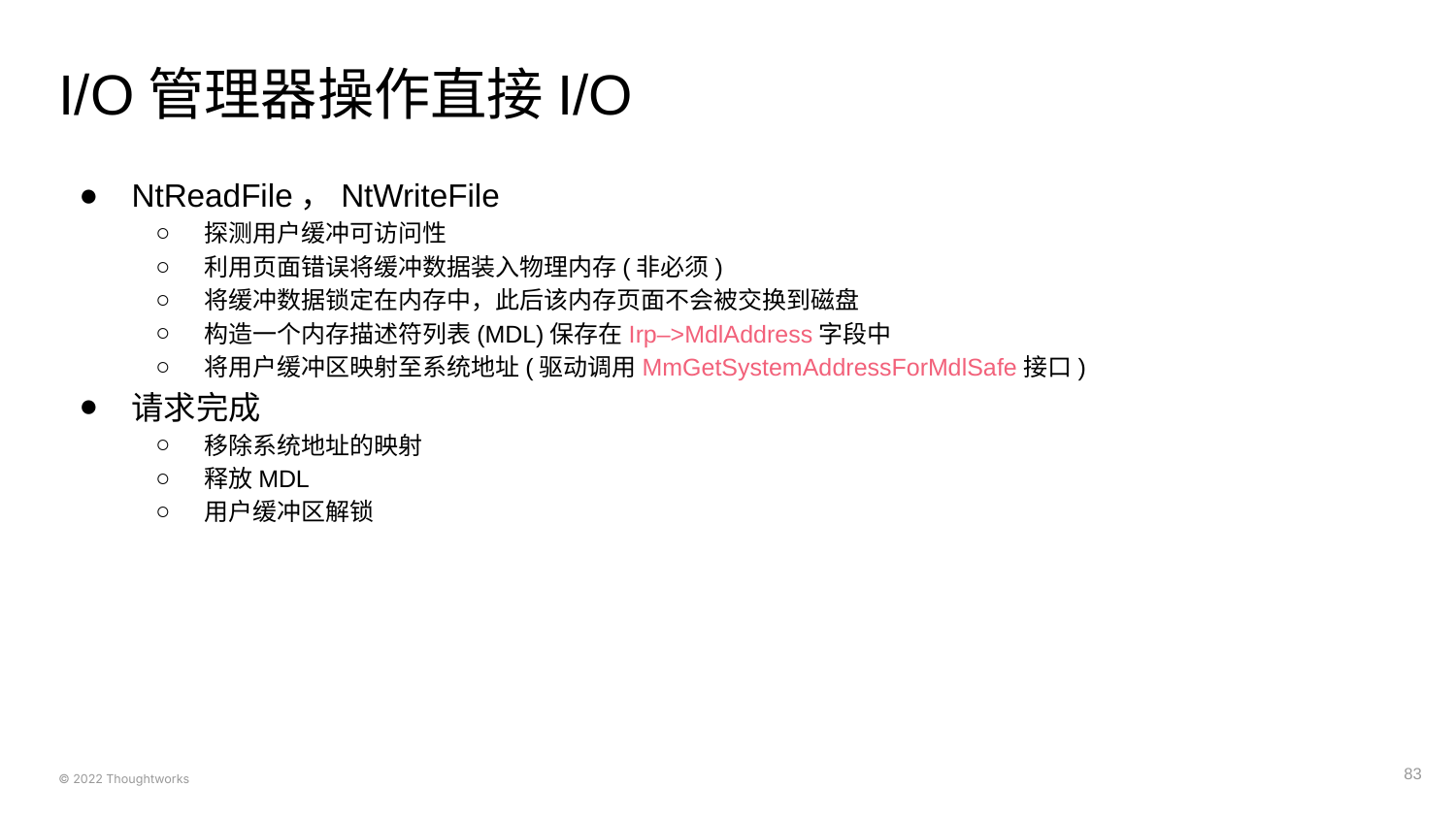

# I/O管理器操作直接I/O
NtReadFile，NtWriteFile
探测用户缓冲可访问性
利用页面错误将缓冲数据装入物理内存(非必须)
将缓冲数据锁定在内存中，此后该内存页面不会被交换到磁盘
构造一个内存描述符列表(MDL)保存在Irp–>MdlAddress字段中
将用户缓冲区映射至系统地址(驱动调用MmGetSystemAddressForMdlSafe接口)
请求完成
移除系统地址的映射
释放MDL
用户缓冲区解锁
83